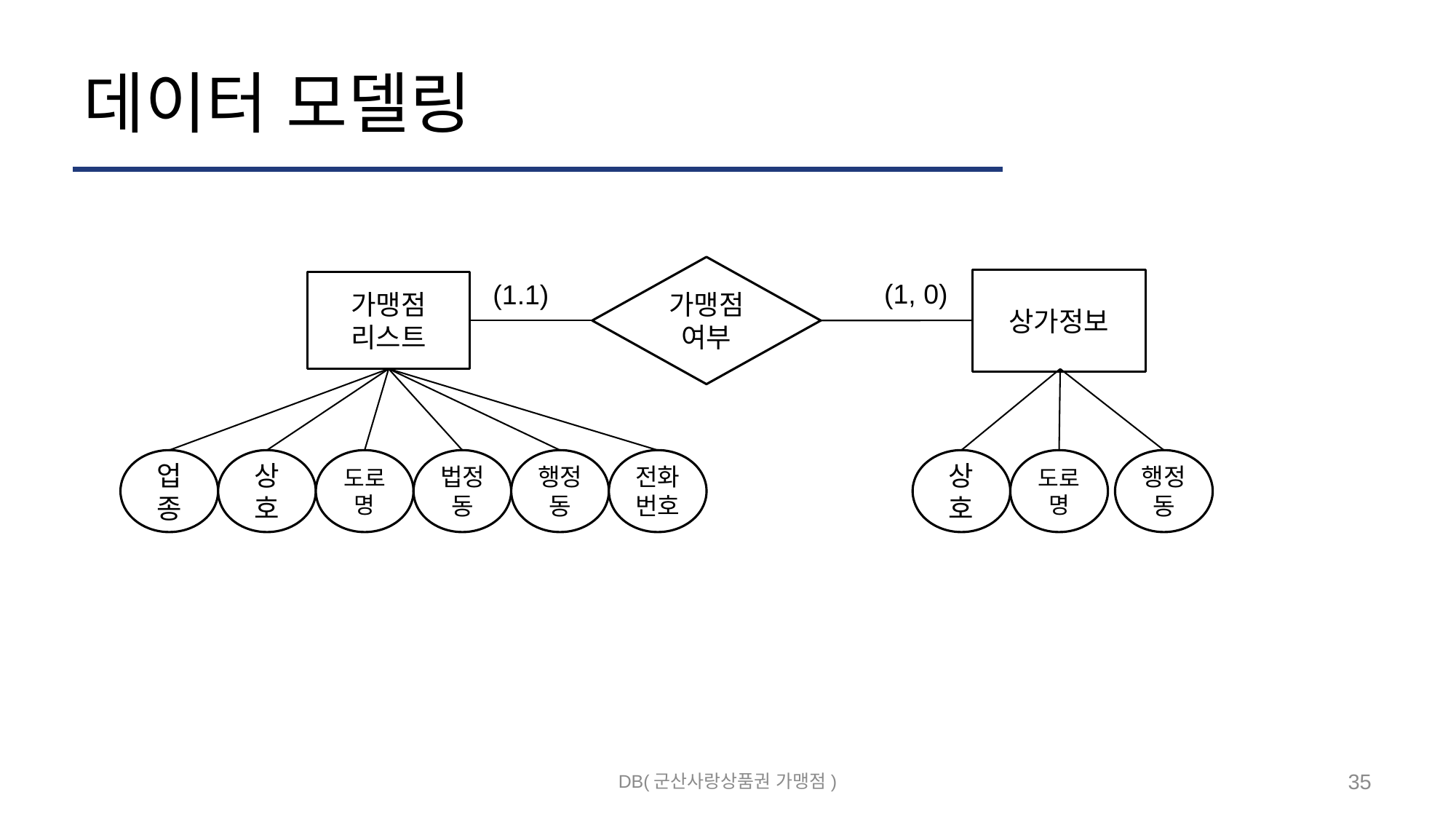

# 데이터 모델링
가맹점
여부
상가정보
(1, 0)
가맹점
리스트
(1.1)
업종
상호
도로명
법정동
행정동
전화번호
상호
도로명
행정동
DB(군산사랑상품권 가맹점)
35